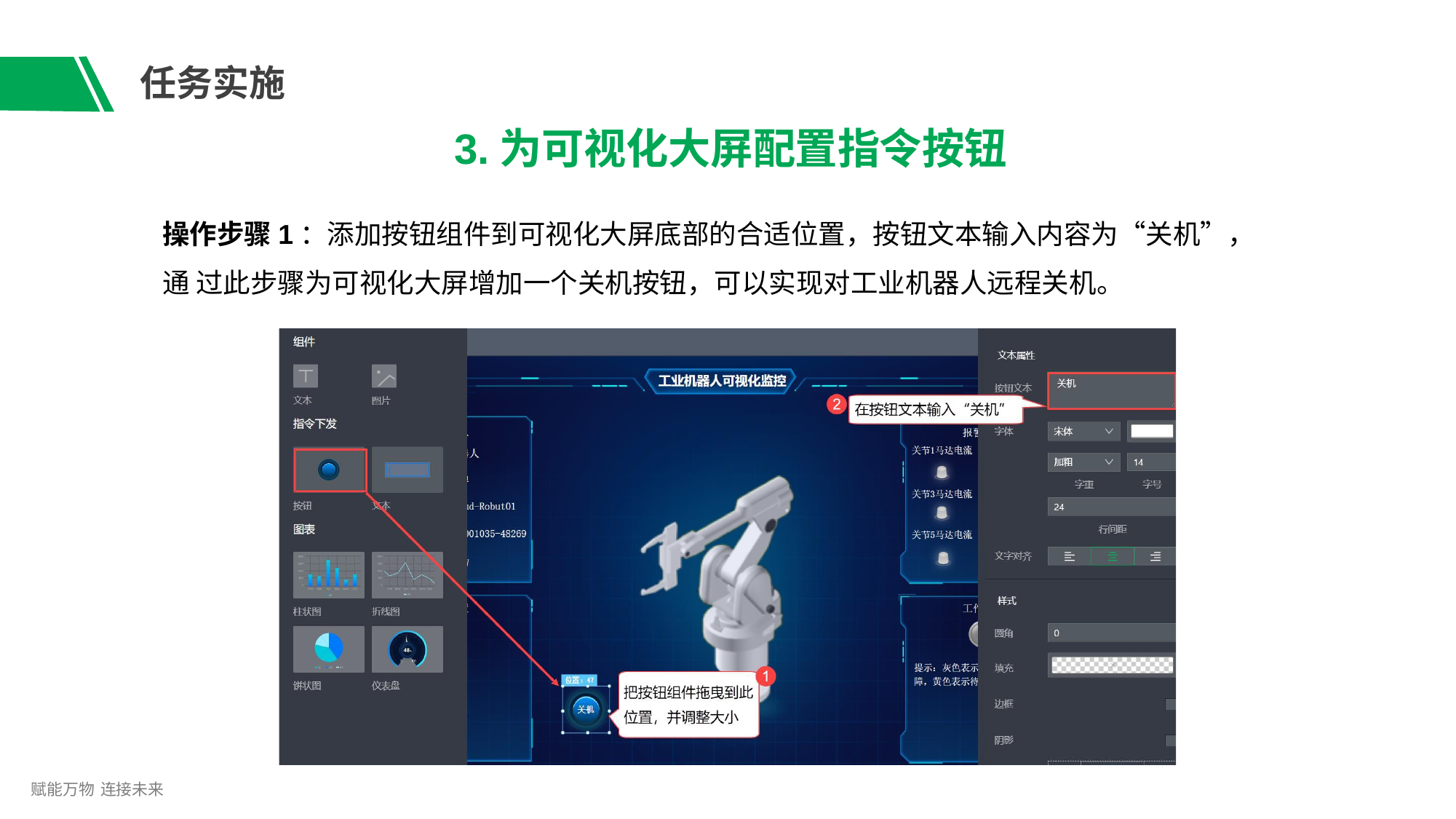

# 任务实施
3.为可视化大屏配置指令按钮
操作步骤1：添加按钮组件到可视化大屏底部的合适位置，按钮文本输入内容为“关机”，通 过此步骤为可视化大屏增加一个关机按钮，可以实现对工业机器人远程关机。

赋能万物 连接未来